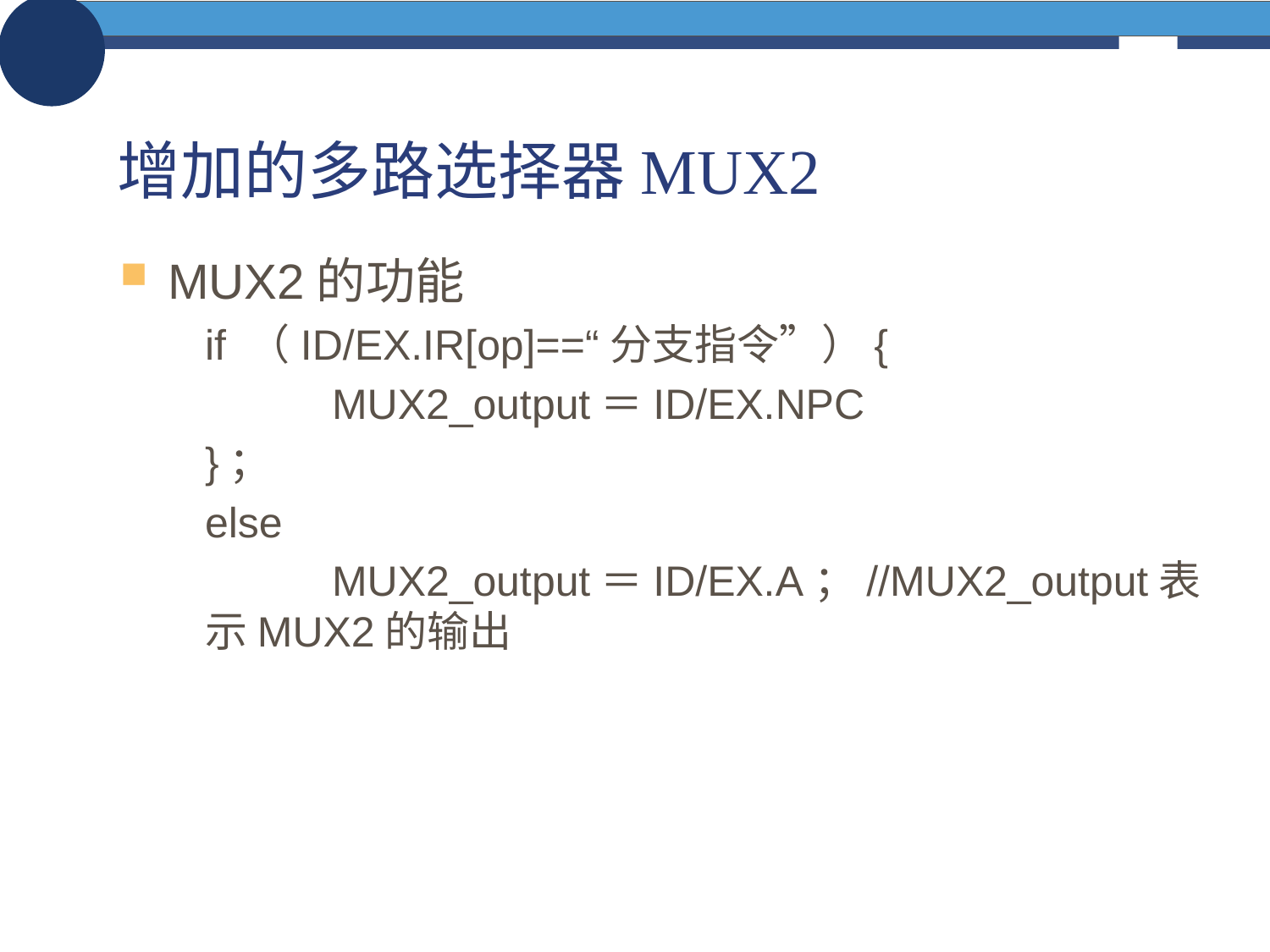

# 增加的多路选择器MUX2
MUX2的功能
if （ID/EX.IR[op]==“分支指令”）{
	MUX2_output＝ID/EX.NPC
}；
else
	MUX2_output＝ID/EX.A；//MUX2_output表示MUX2的输出